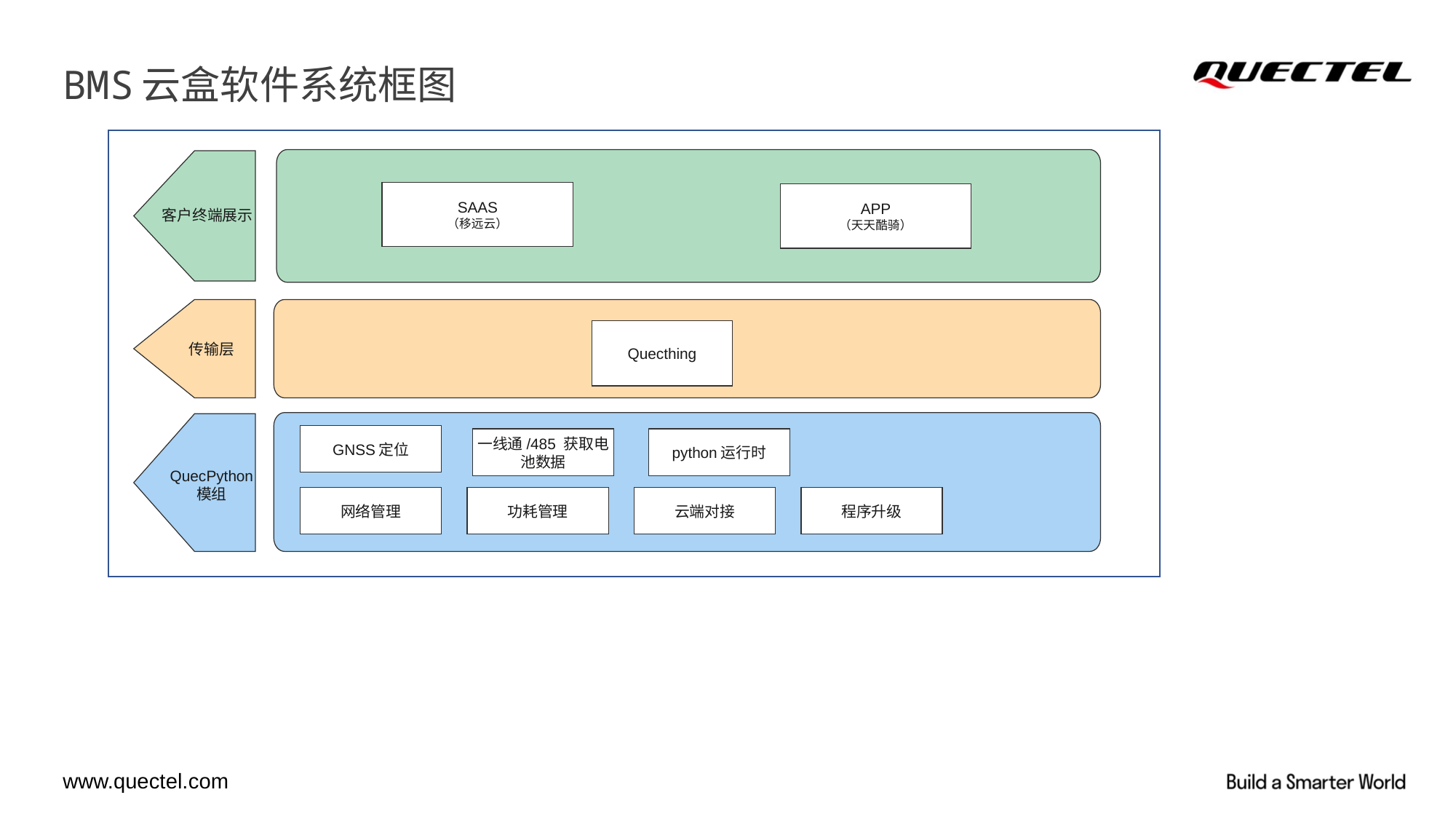

# BMS云盒软件系统框图

客户终端展示
SAAS
（移远云）
APP
（天天酷骑）

传输层

Quecthing

QuecPython
模组

GNSS定位
python运行时
一线通/485 获取电池数据
网络管理
功耗管理
云端对接
程序升级